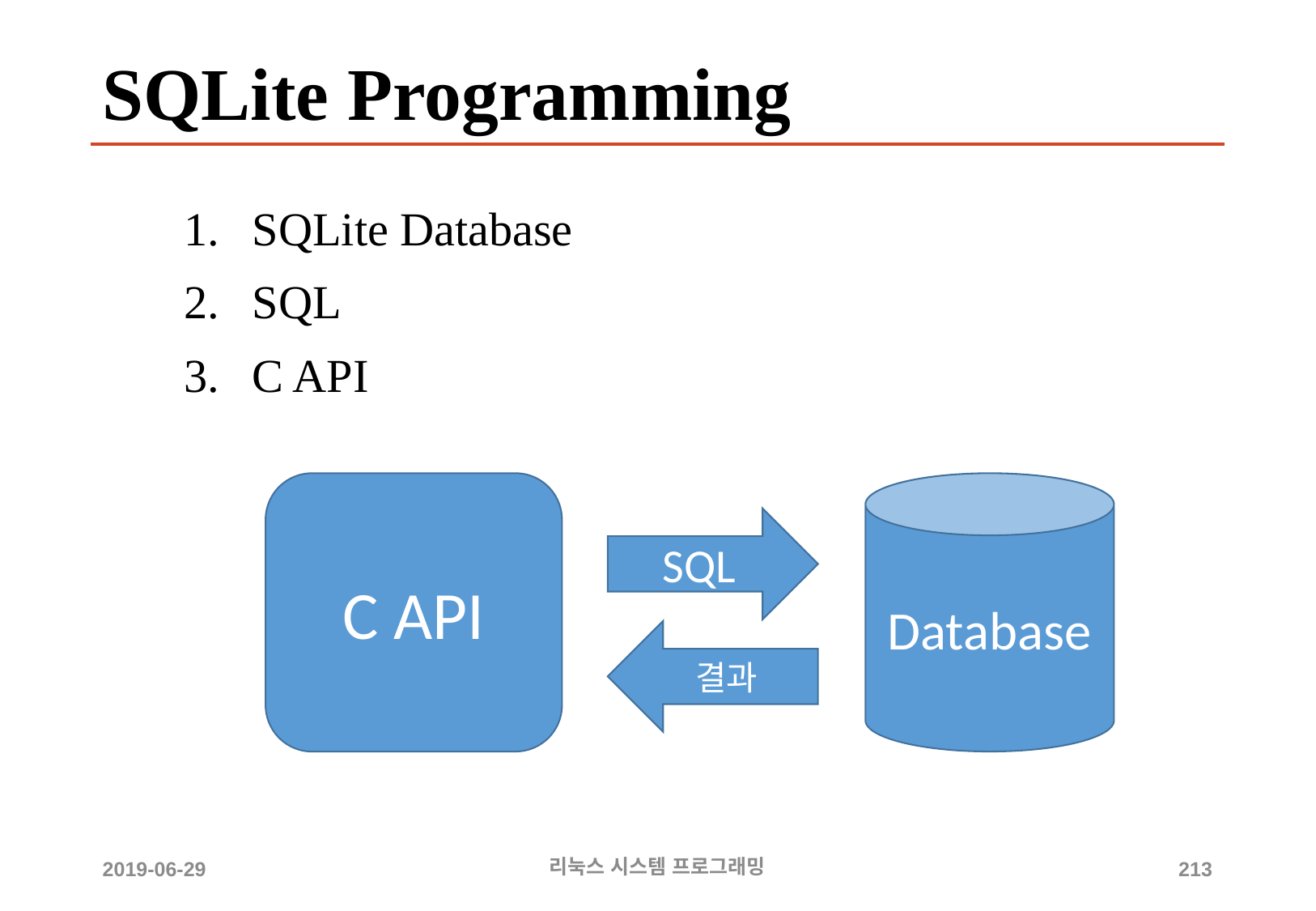

# SQLite Programming
SQLite Database
SQL
C API
C API
Database
SQL
결과
2019-06-29
리눅스 시스템 프로그래밍
213